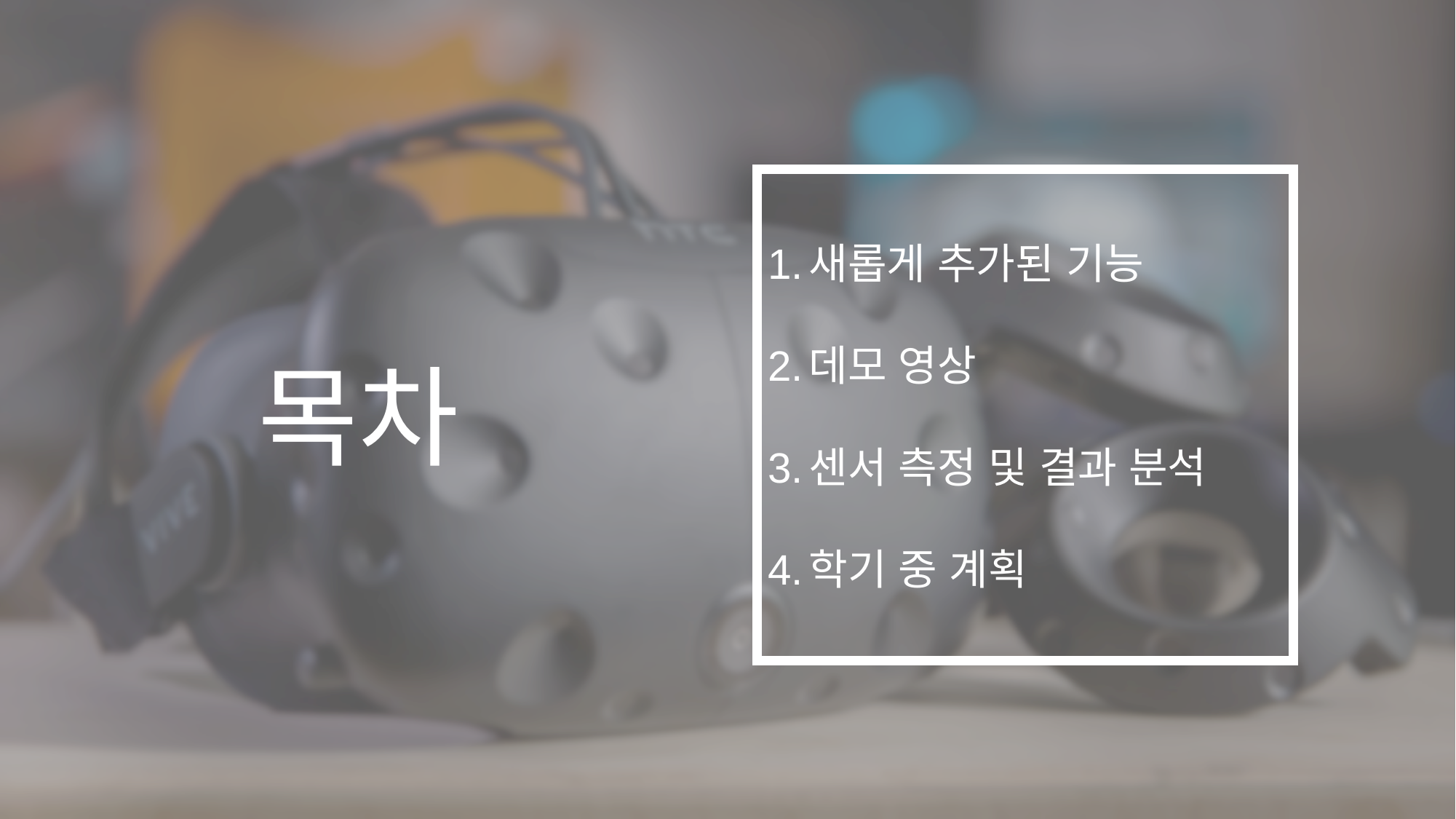

새롭게 추가된 기능

데모 영상

센서 측정 및 결과 분석

학기 중 계획
목차